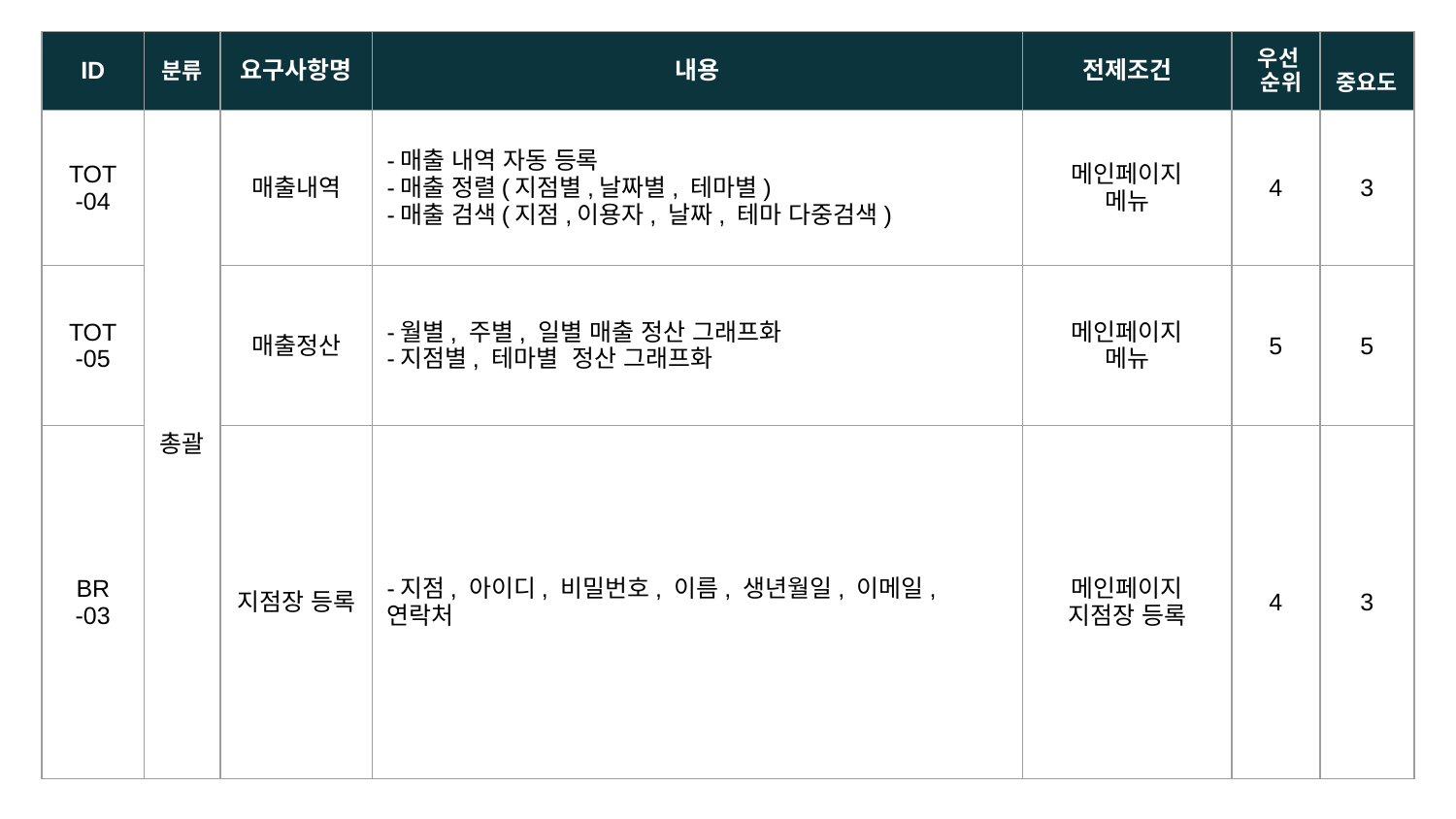

| ID | 분류 | 요구사항명 | 내용 | 전제조건 | 우선 순위 | 중요도 |
| --- | --- | --- | --- | --- | --- | --- |
| TOT -04 | 총괄 | 매출내역 | -매출 내역 자동 등록 -매출 정렬(지점별,날짜별, 테마별) -매출 검색(지점,이용자, 날짜, 테마 다중검색) | 메인페이지 메뉴 | 4 | 3 |
| TOT -05 |  | 매출정산 | -월별, 주별, 일별 매출 정산 그래프화 -지점별, 테마별 정산 그래프화 | 메인페이지 메뉴 | 5 | 5 |
| BR -03 |  | 지점장 등록 | -지점, 아이디, 비밀번호, 이름, 생년월일, 이메일, 연락처 | 메인페이지 지점장 등록 | 4 | 3 |